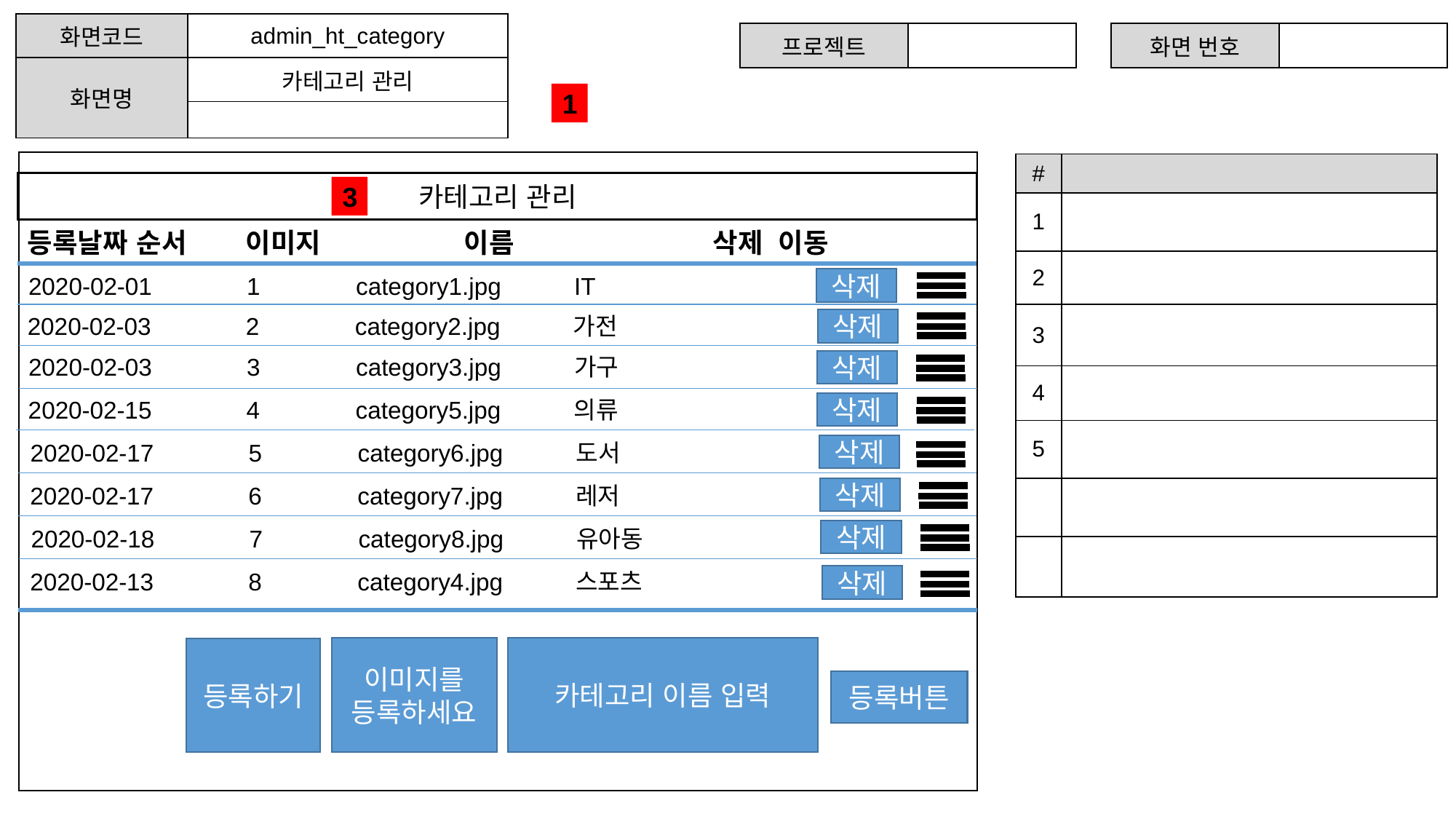

| 화면코드 | admin\_ht\_category |
| --- | --- |
| 화면명 | 카테고리 관리 |
|  |  |
| 프로젝트 |  |
| --- | --- |
| 화면 번호 |  |
| --- | --- |
1

| # |  |
| --- | --- |
| 1 |  |
| 2 |  |
| 3 |  |
| 4 |  |
| 5 |  |
|  |  |
|  |  |
카테고리 관리
3
등록날짜	순서	이미지		이름		    삭제  이동
2020-02-01	1	category1.jpg	IT
삭제
2020-02-03	2	category2.jpg	가전
삭제
2020-02-03	3	category3.jpg	가구
삭제
2020-02-15	4	category5.jpg	의류
삭제
2020-02-17	5	category6.jpg	도서
삭제
2020-02-17	6	category7.jpg	레저
삭제
2020-02-18	7	category8.jpg	유아동
삭제
2020-02-13	8	category4.jpg	스포츠
삭제
이미지를 등록하세요
카테고리 이름 입력
등록하기
등록버튼